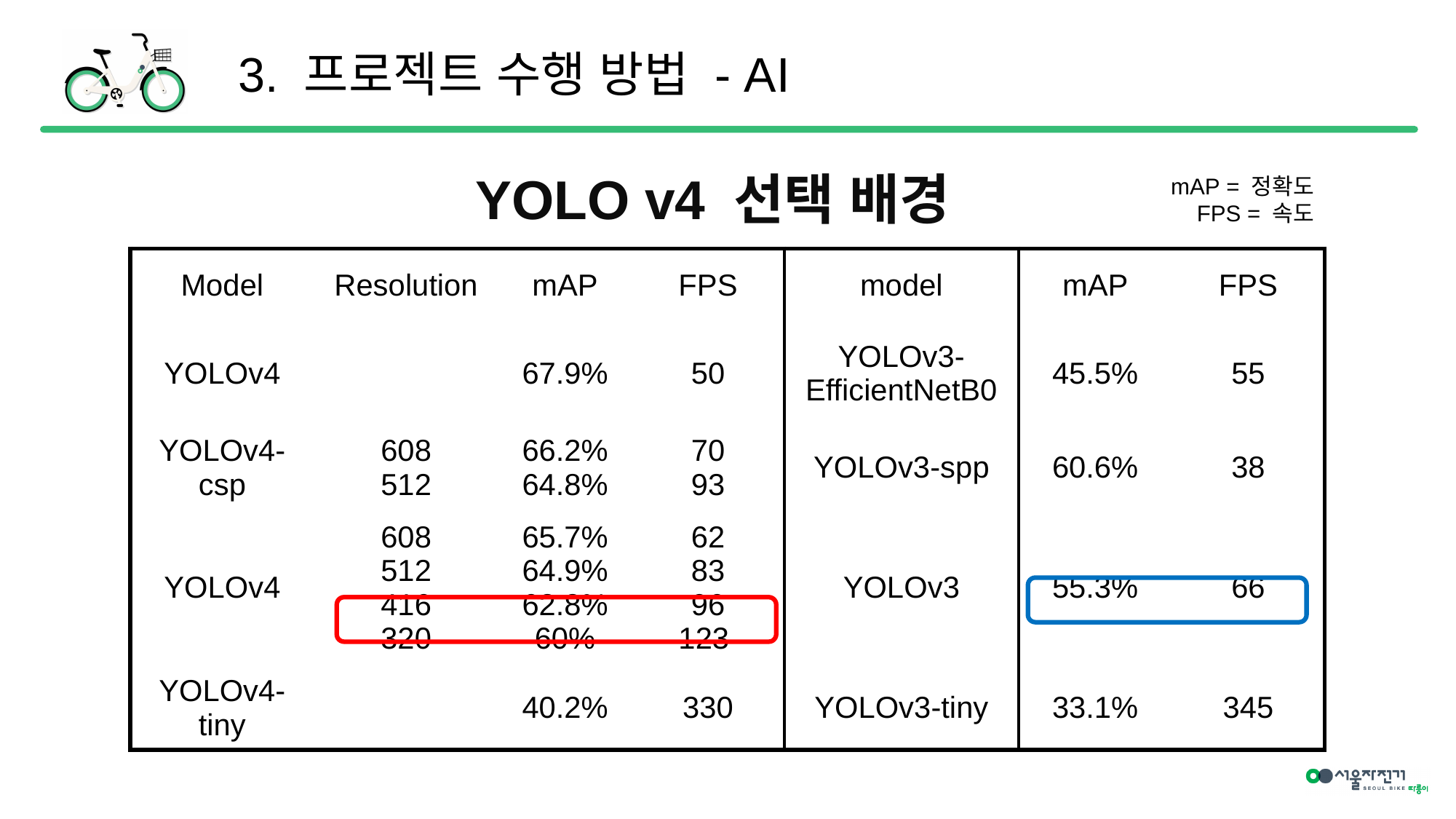

3. 프로젝트 수행 방법 - AI
YOLO v4 선택 배경
mAP = 정확도
FPS = 속도
| Model | Resolution | mAP | FPS | model | mAP | FPS |
| --- | --- | --- | --- | --- | --- | --- |
| YOLOv4 |  | 67.9% | 50 | YOLOv3- EfficientNetB0 | 45.5% | 55 |
| YOLOv4-csp | 608 512 | 66.2% 64.8% | 70 93 | YOLOv3-spp | 60.6% | 38 |
| YOLOv4 | 608 512 416 320 | 65.7% 64.9% 62.8% 60% | 62 83 96 123 | YOLOv3 | 55.3% | 66 |
| YOLOv4-tiny |  | 40.2% | 330 | YOLOv3-tiny | 33.1% | 345 |